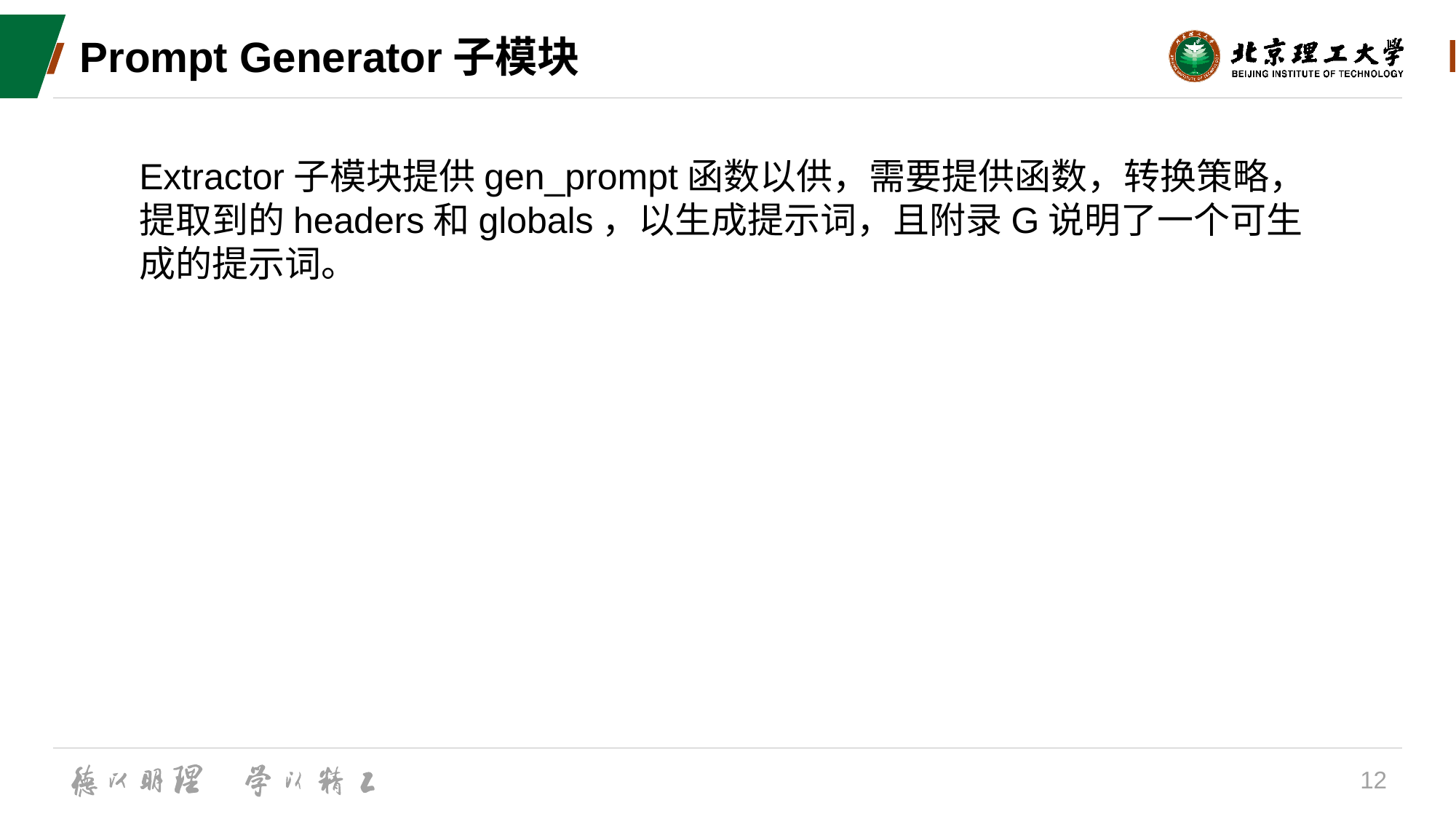

# Prompt Generator子模块
Extractor子模块提供gen_prompt函数以供，需要提供函数，转换策略，提取到的headers和globals，以生成提示词，且附录G说明了一个可生成的提示词。